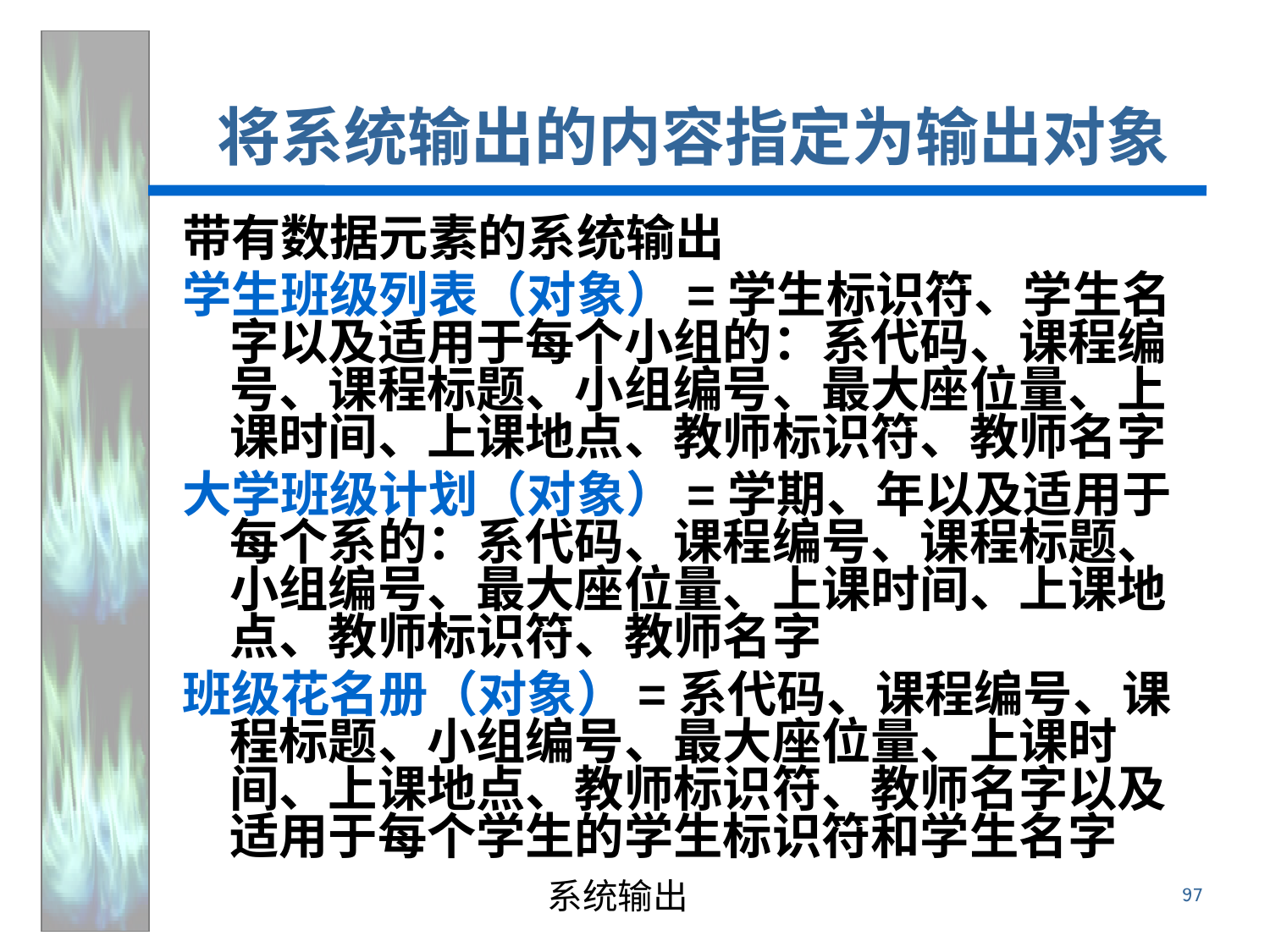

将系统输出的内容指定为输出对象
带有数据元素的系统输出
学生班级列表（对象）=学生标识符、学生名字以及适用于每个小组的：系代码、课程编号、课程标题、小组编号、最大座位量、上课时间、上课地点、教师标识符、教师名字
大学班级计划（对象）=学期、年以及适用于每个系的：系代码、课程编号、课程标题、小组编号、最大座位量、上课时间、上课地点、教师标识符、教师名字
班级花名册（对象）=系代码、课程编号、课程标题、小组编号、最大座位量、上课时间、上课地点、教师标识符、教师名字以及适用于每个学生的学生标识符和学生名字
系统输出
97